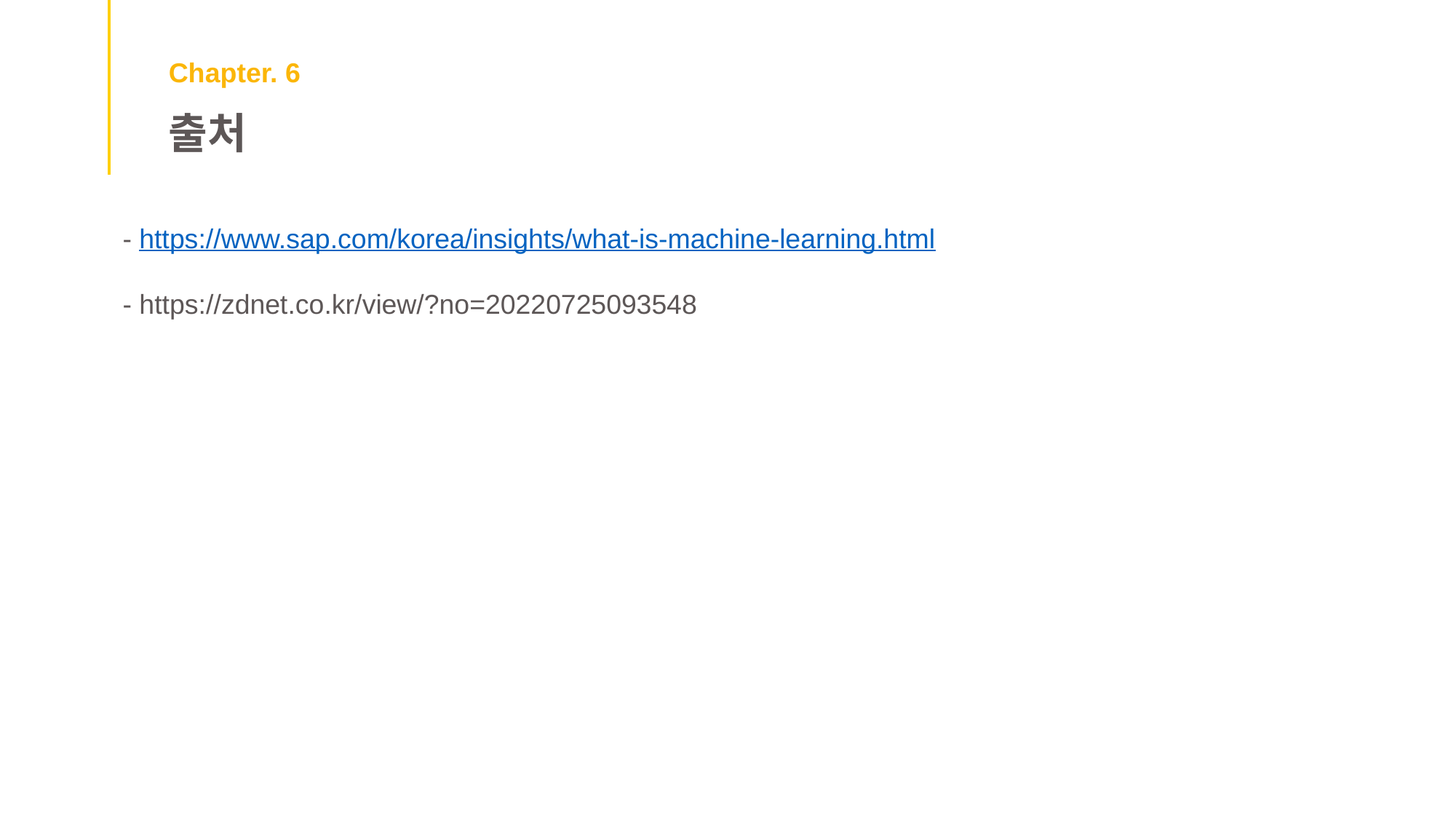

Chapter. 6
출처
- https://www.sap.com/korea/insights/what-is-machine-learning.html

- https://zdnet.co.kr/view/?no=20220725093548